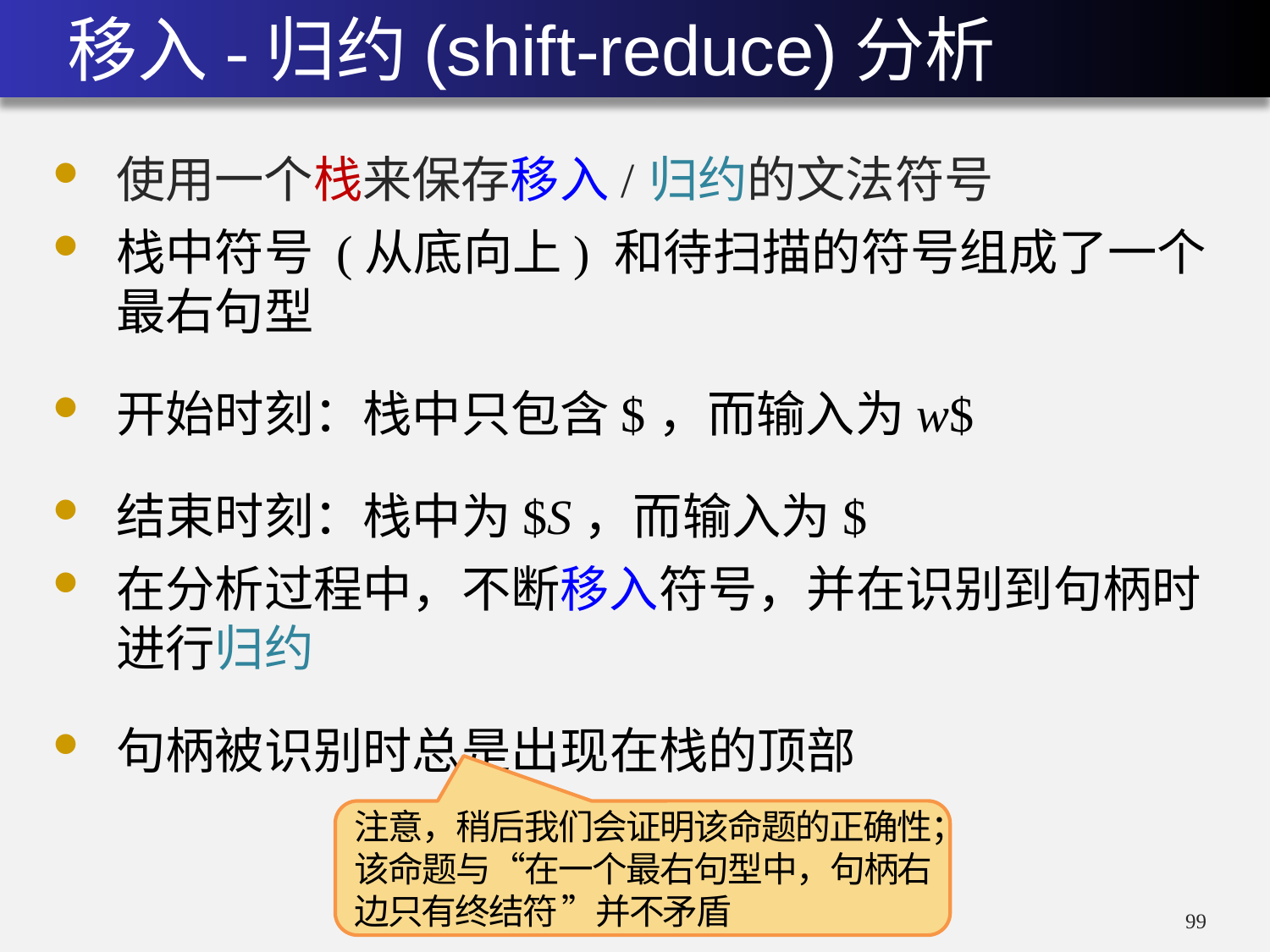

# 移入-归约(shift-reduce)分析
使用一个栈来保存移入/归约的文法符号
栈中符号 (从底向上) 和待扫描的符号组成了一个 最右句型
开始时刻：栈中只包含$，而输入为w$
结束时刻：栈中为$S，而输入为$
在分析过程中，不断移入符号，并在识别到句柄时进行归约
句柄被识别时总是出现在栈的顶部
注意，稍后我们会证明该命题的正确性；该命题与“在一个最右句型中，句柄右边只有终结符 ”并不矛盾
99